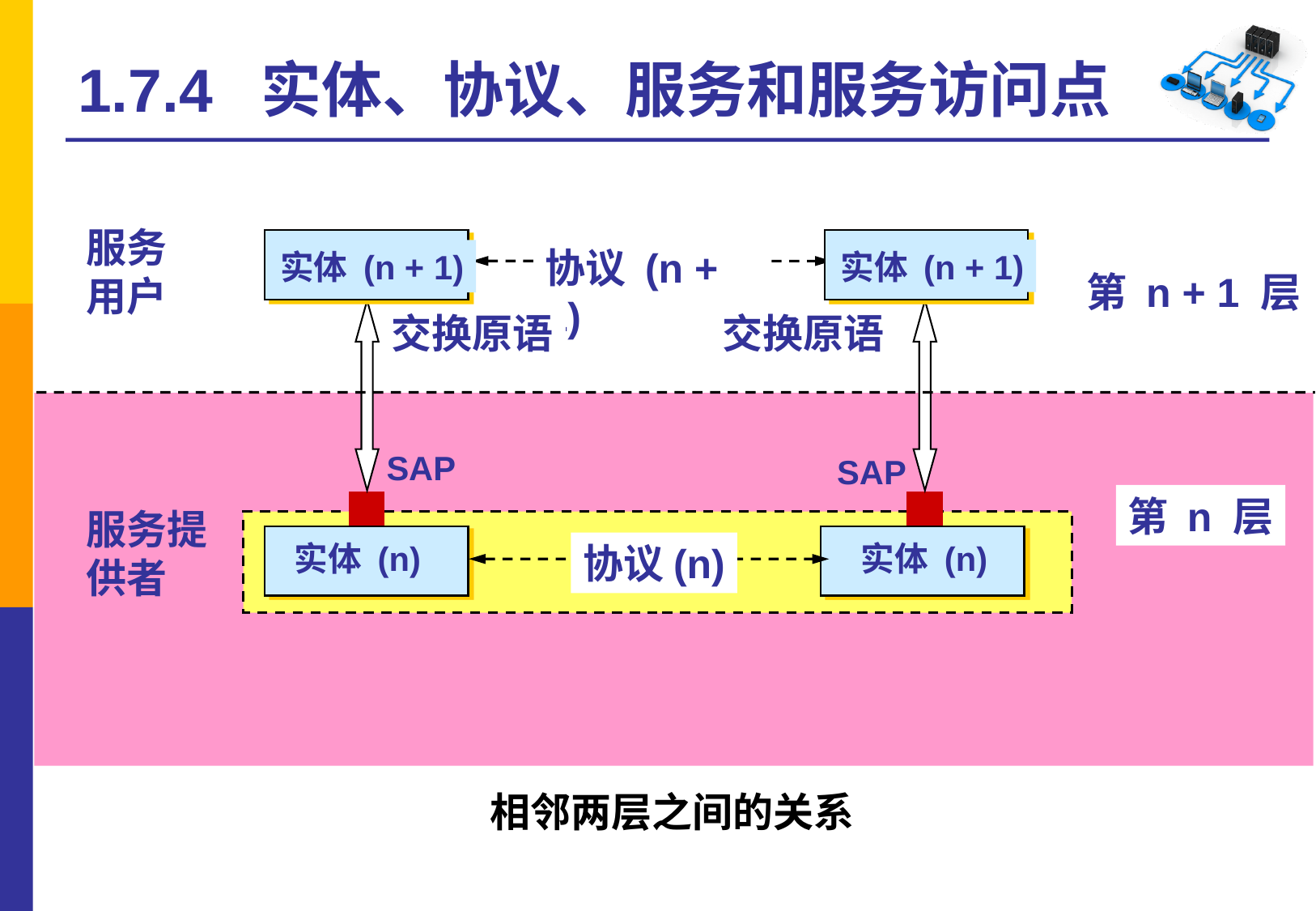

# 1.7.4  实体、协议、服务和服务访问点

服务用户

协议 (n + 1)
实体 (n + 1)
实体 (n + 1)

第 n + 1 层

交换原语
交换原语

SAP
SAP
第 n 层

服务提供者

实体 (n)
实体 (n)
协议(n)

相邻两层之间的关系